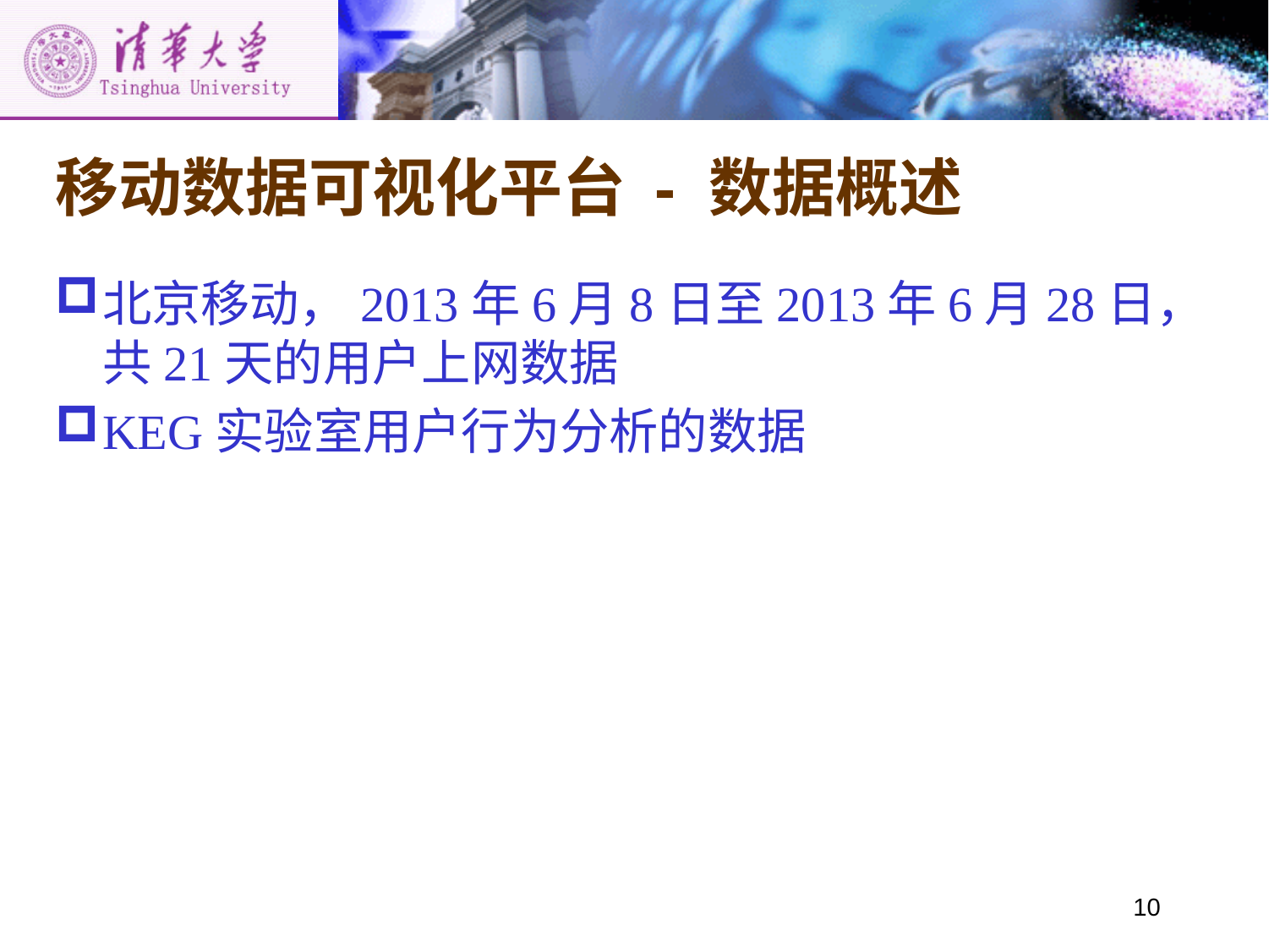

# 移动数据可视化平台 - 数据概述
北京移动，2013年6月8日至2013年6月28日，共21天的用户上网数据
KEG实验室用户行为分析的数据
10